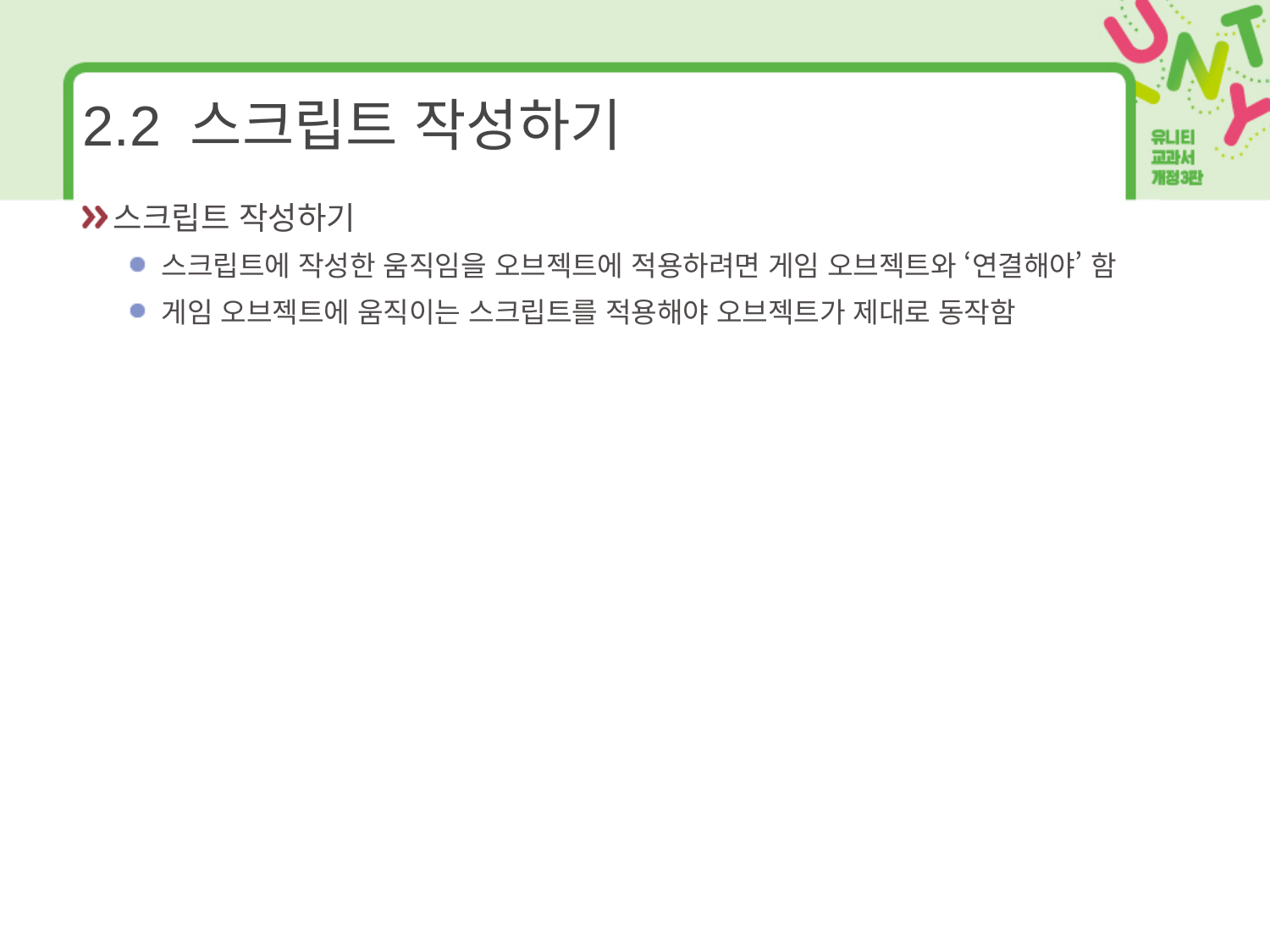

# 2.2 스크립트 작성하기
스크립트 작성하기
스크립트에 작성한 움직임을 오브젝트에 적용하려면 게임 오브젝트와 ‘연결해야’ 함
게임 오브젝트에 움직이는 스크립트를 적용해야 오브젝트가 제대로 동작함